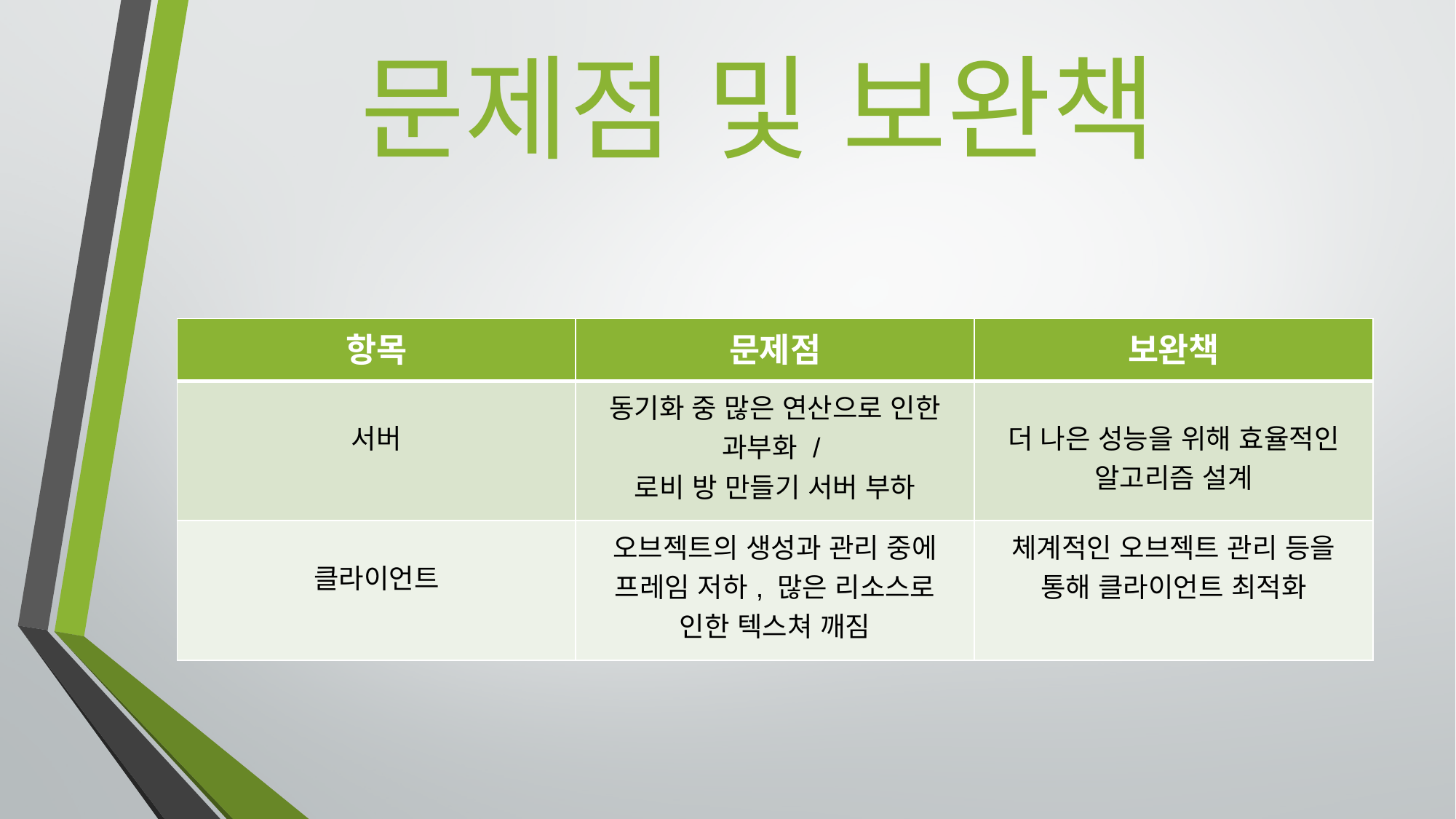

# 문제점 및 보완책
| 항목 | 문제점 | 보완책 |
| --- | --- | --- |
| 서버 | 동기화 중 많은 연산으로 인한 과부화 / 로비 방 만들기 서버 부하 | 더 나은 성능을 위해 효율적인 알고리즘 설계 |
| 클라이언트 | 오브젝트의 생성과 관리 중에 프레임 저하, 많은 리소스로 인한 텍스쳐 깨짐 | 체계적인 오브젝트 관리 등을 통해 클라이언트 최적화 |